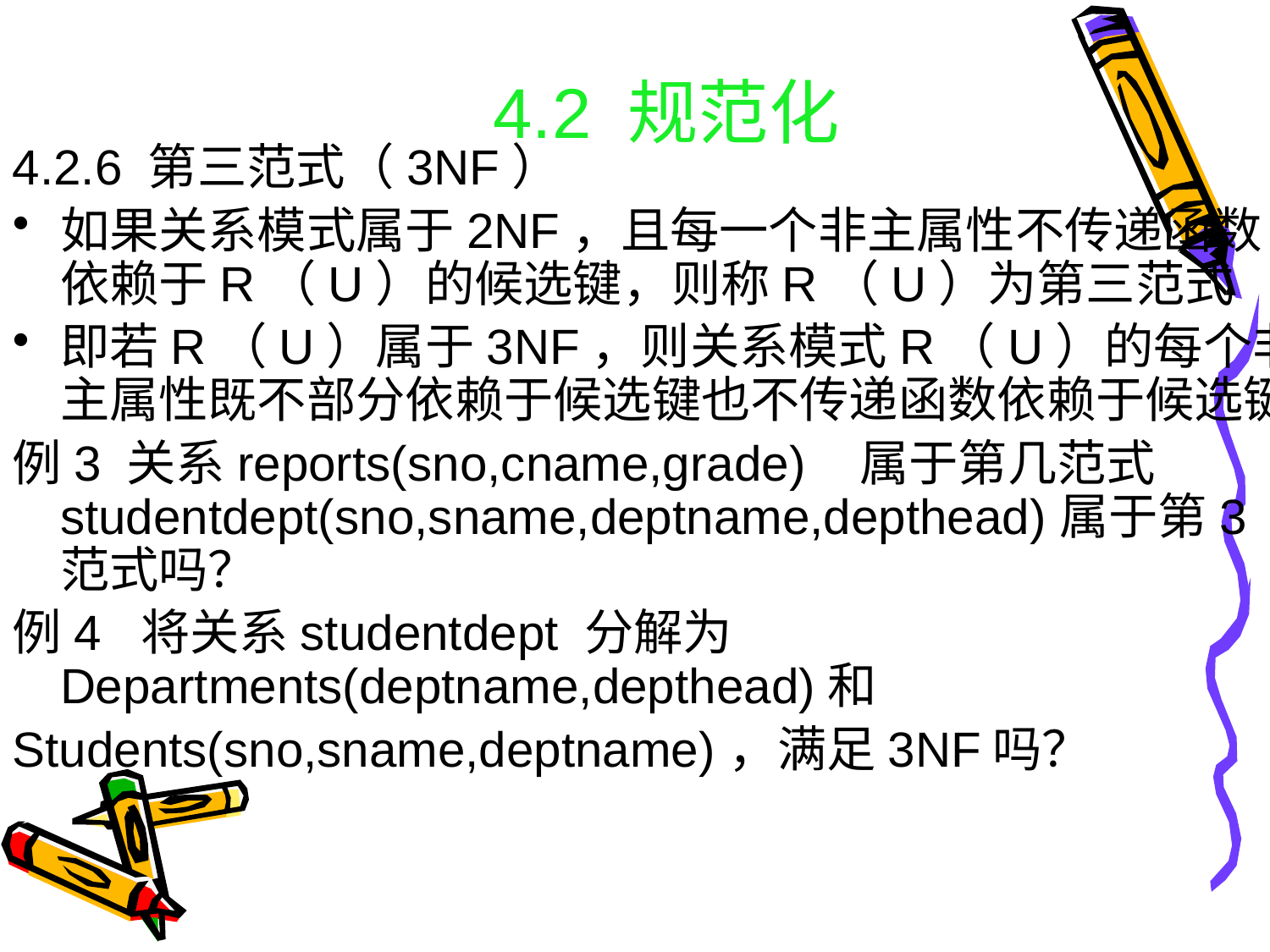

# 4.2 规范化
4.2.6 第三范式（3NF）
如果关系模式属于2NF，且每一个非主属性不传递函数依赖于R（U）的候选键，则称R（U）为第三范式
即若R（U）属于3NF，则关系模式R（U）的每个非主属性既不部分依赖于候选键也不传递函数依赖于候选键
例3 关系reports(sno,cname,grade)   属于第几范式studentdept(sno,sname,deptname,depthead)属于第3范式吗？
例4  将关系studentdept 分解为  Departments(deptname,depthead)和
Students(sno,sname,deptname)，满足3NF吗？